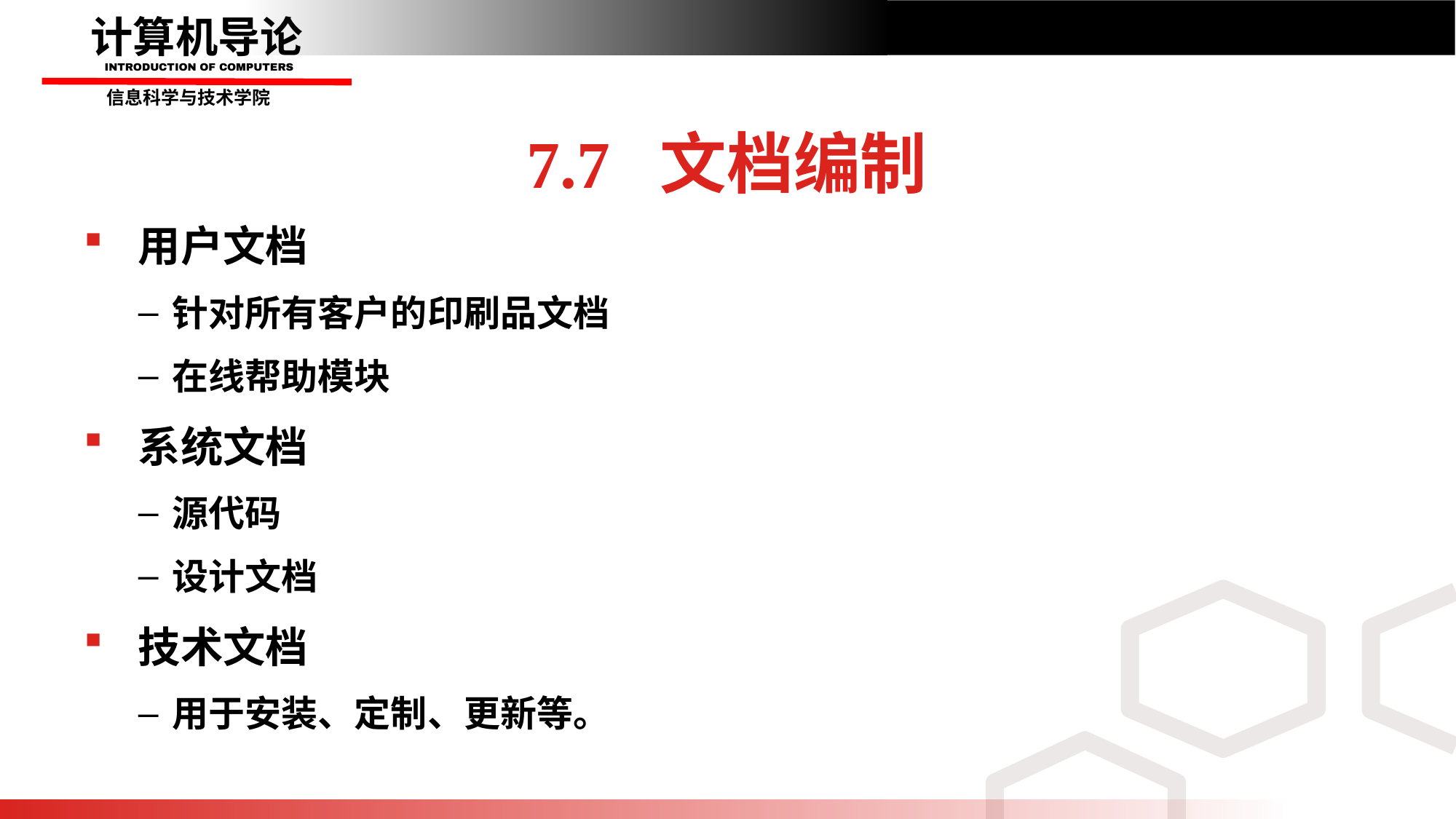

7.7  文档编制
用户文档
针对所有客户的印刷品文档
在线帮助模块
系统文档
源代码
设计文档
技术文档
用于安装、定制、更新等。